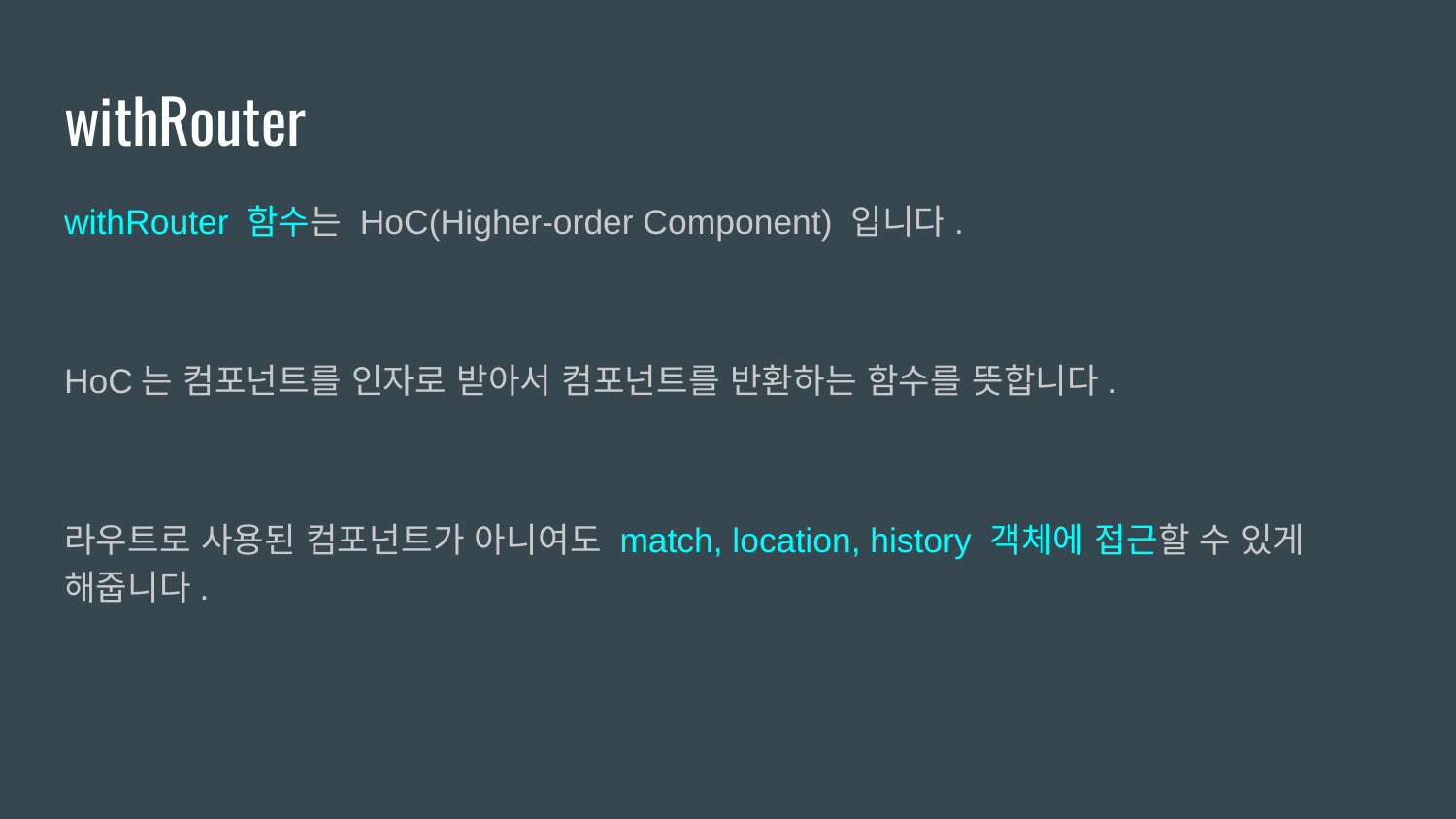

# withRouter
withRouter 함수는 HoC(Higher-order Component) 입니다.

HoC는 컴포넌트를 인자로 받아서 컴포넌트를 반환하는 함수를 뜻합니다.

라우트로 사용된 컴포넌트가 아니여도 match, location, history 객체에 접근할 수 있게 해줍니다.